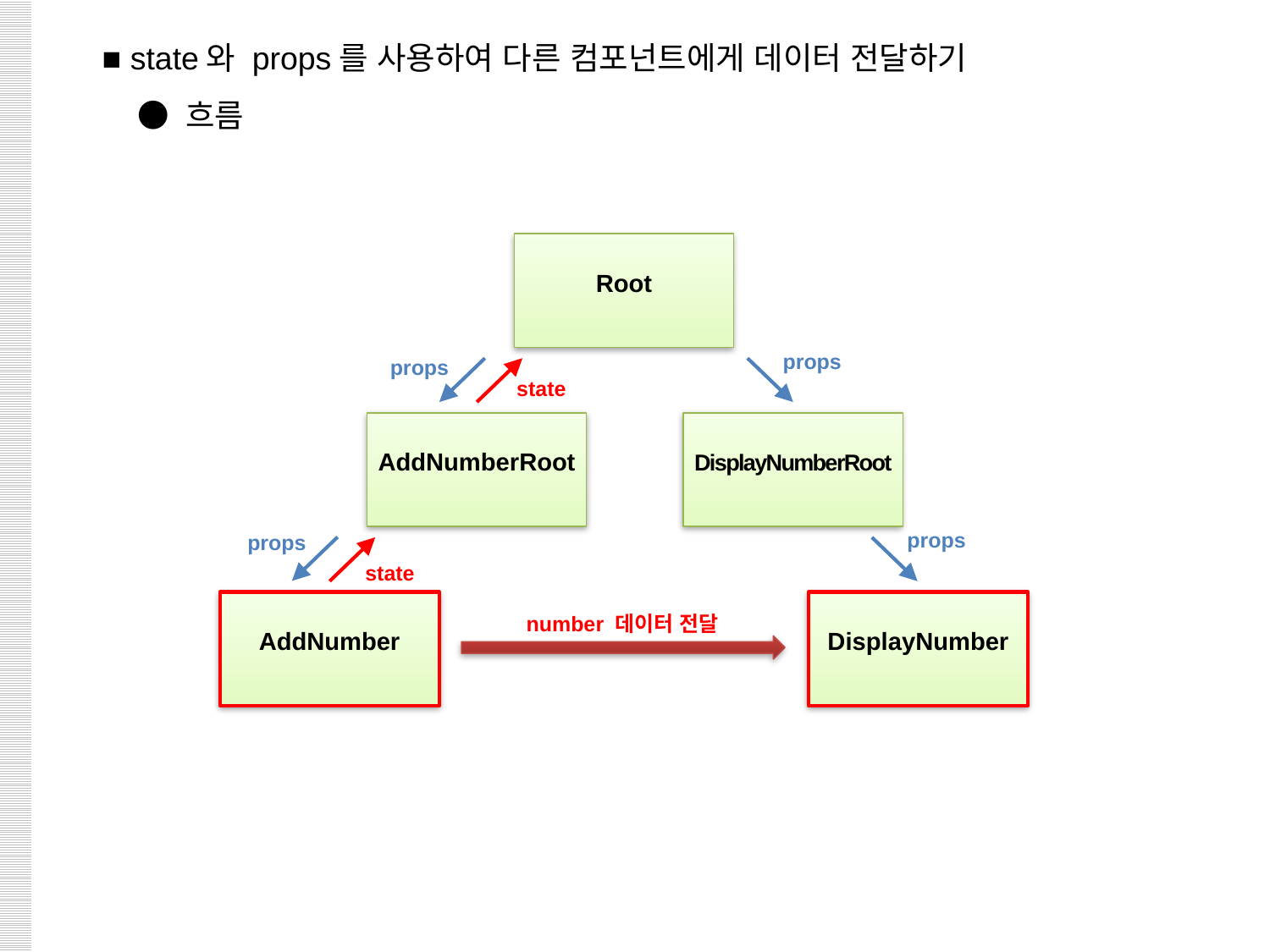

■ state와 props를 사용하여 다른 컴포넌트에게 데이터 전달하기
    ● 흐름
Root
props
props
state
AddNumberRoot
DisplayNumberRoot
props
props
state
AddNumber
DisplayNumber
number 데이터 전달